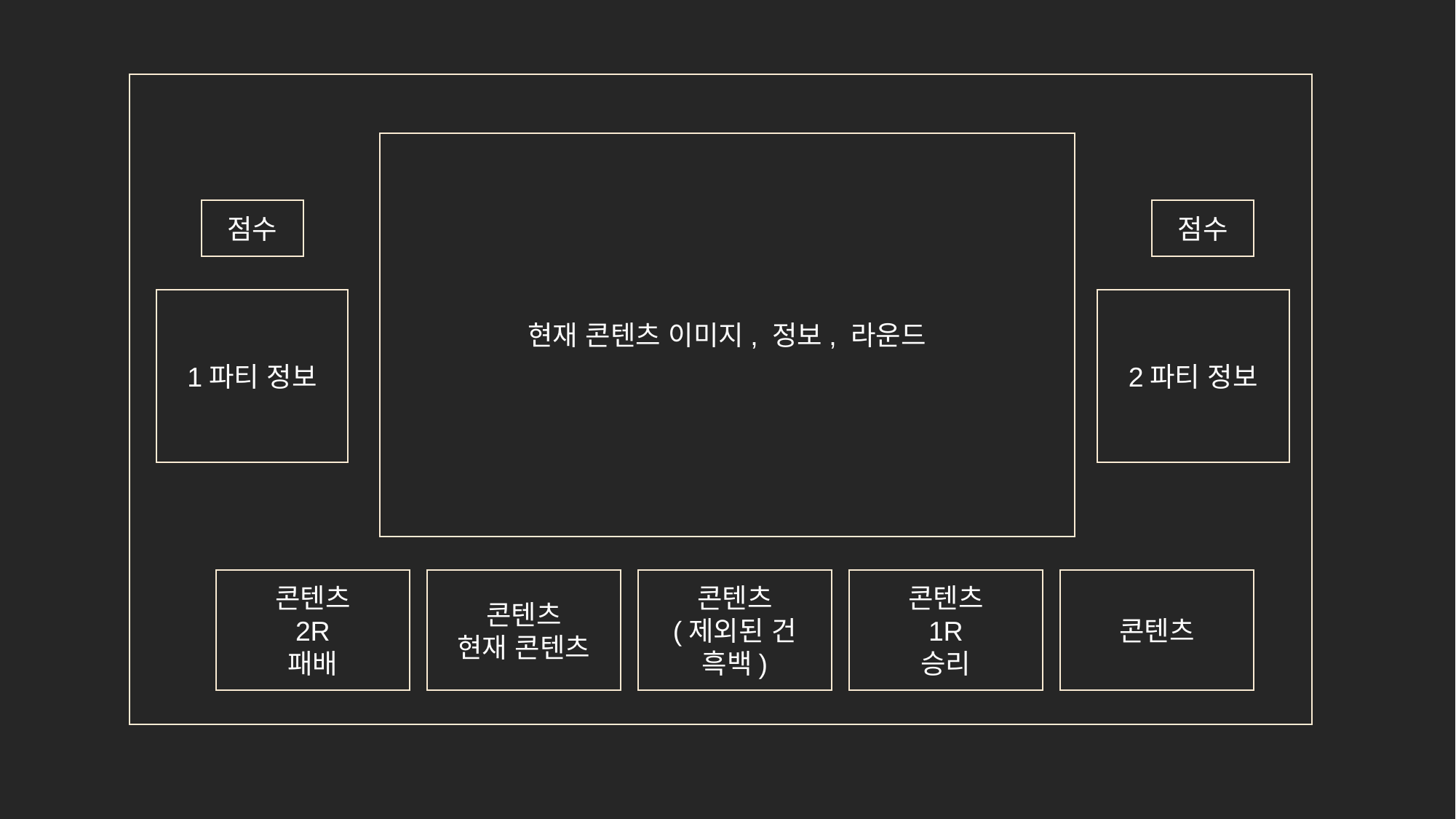

현재 콘텐츠 이미지, 정보, 라운드
점수
점수
1파티 정보
2파티 정보
콘텐츠
2R
패배
콘텐츠
현재 콘텐츠
콘텐츠
(제외된 건 흑백)
콘텐츠
1R
승리
콘텐츠